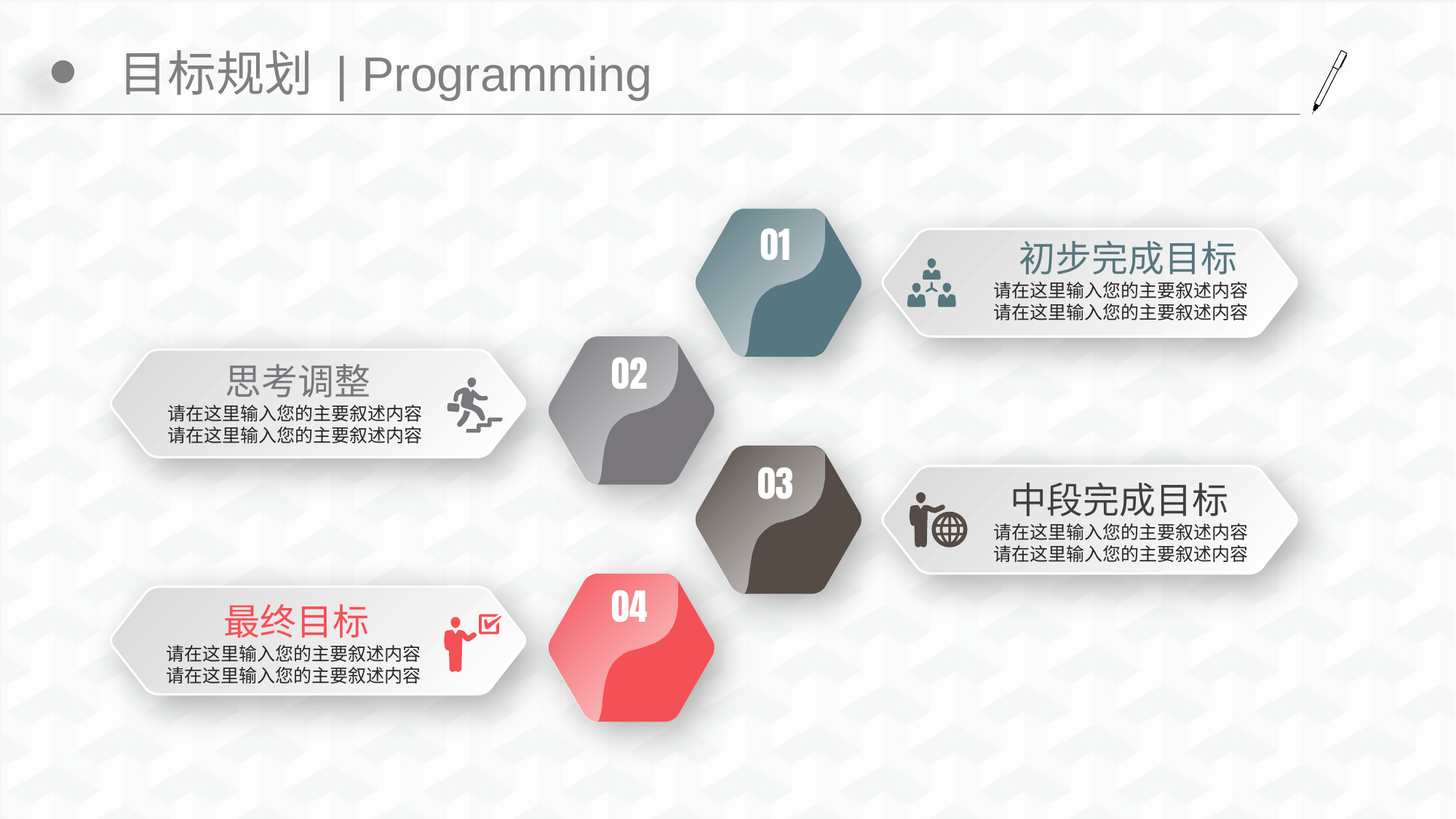

# 目标规划 | Programming

01

  初步完成目标
请在这里输入您的主要叙述内容
请在这里输入您的主要叙述内容

02

      思考调整
请在这里输入您的主要叙述内容
请在这里输入您的主要叙述内容

03

 中段完成目标
请在这里输入您的主要叙述内容
请在这里输入您的主要叙述内容

04

      最终目标
请在这里输入您的主要叙述内容
请在这里输入您的主要叙述内容